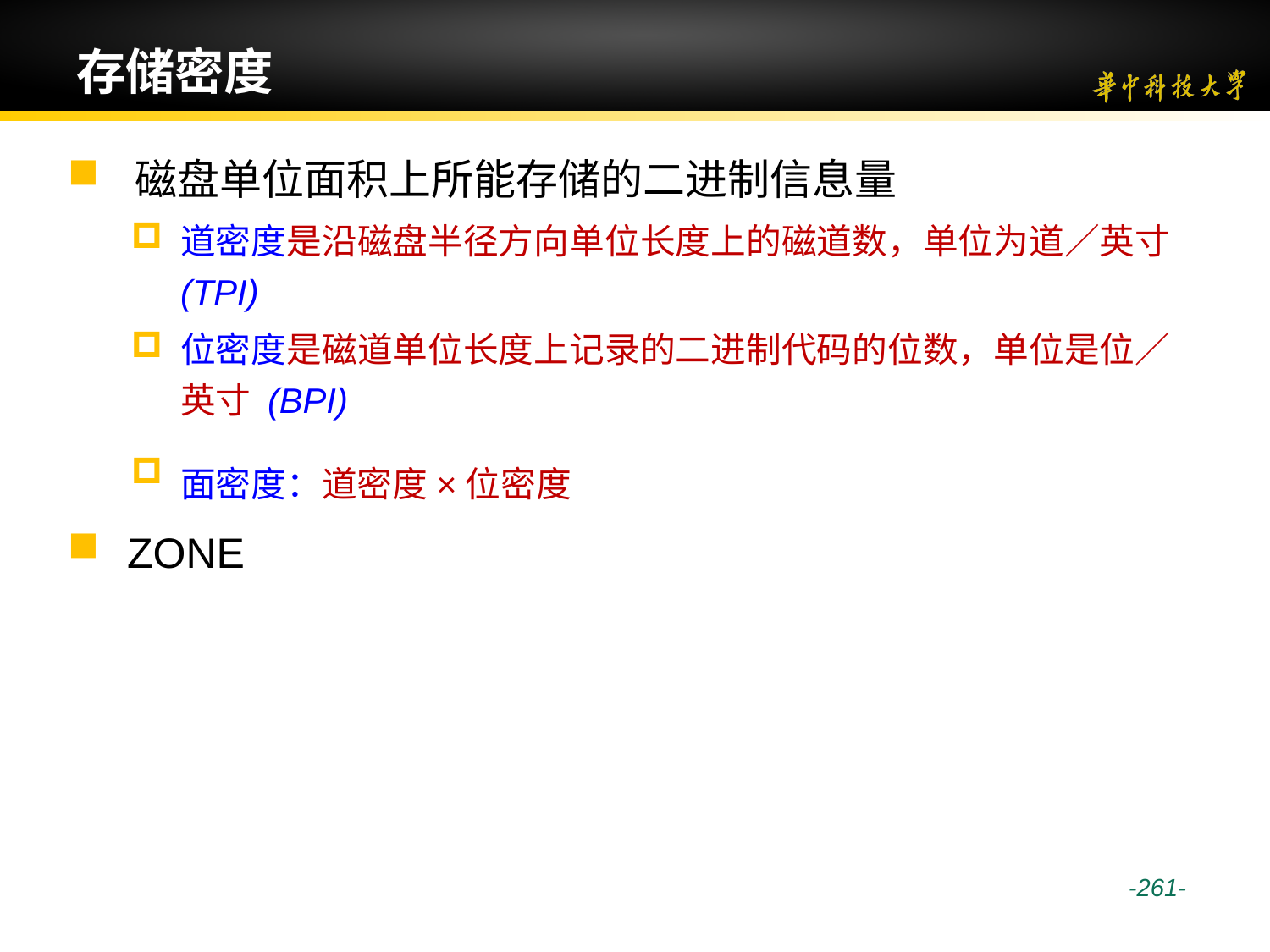

# 存储密度
 磁盘单位面积上所能存储的二进制信息量
道密度是沿磁盘半径方向单位长度上的磁道数，单位为道／英寸  (TPI)
位密度是磁道单位长度上记录的二进制代码的位数，单位是位／英寸 (BPI)
面密度：道密度×位密度
 ZONE
 -261-